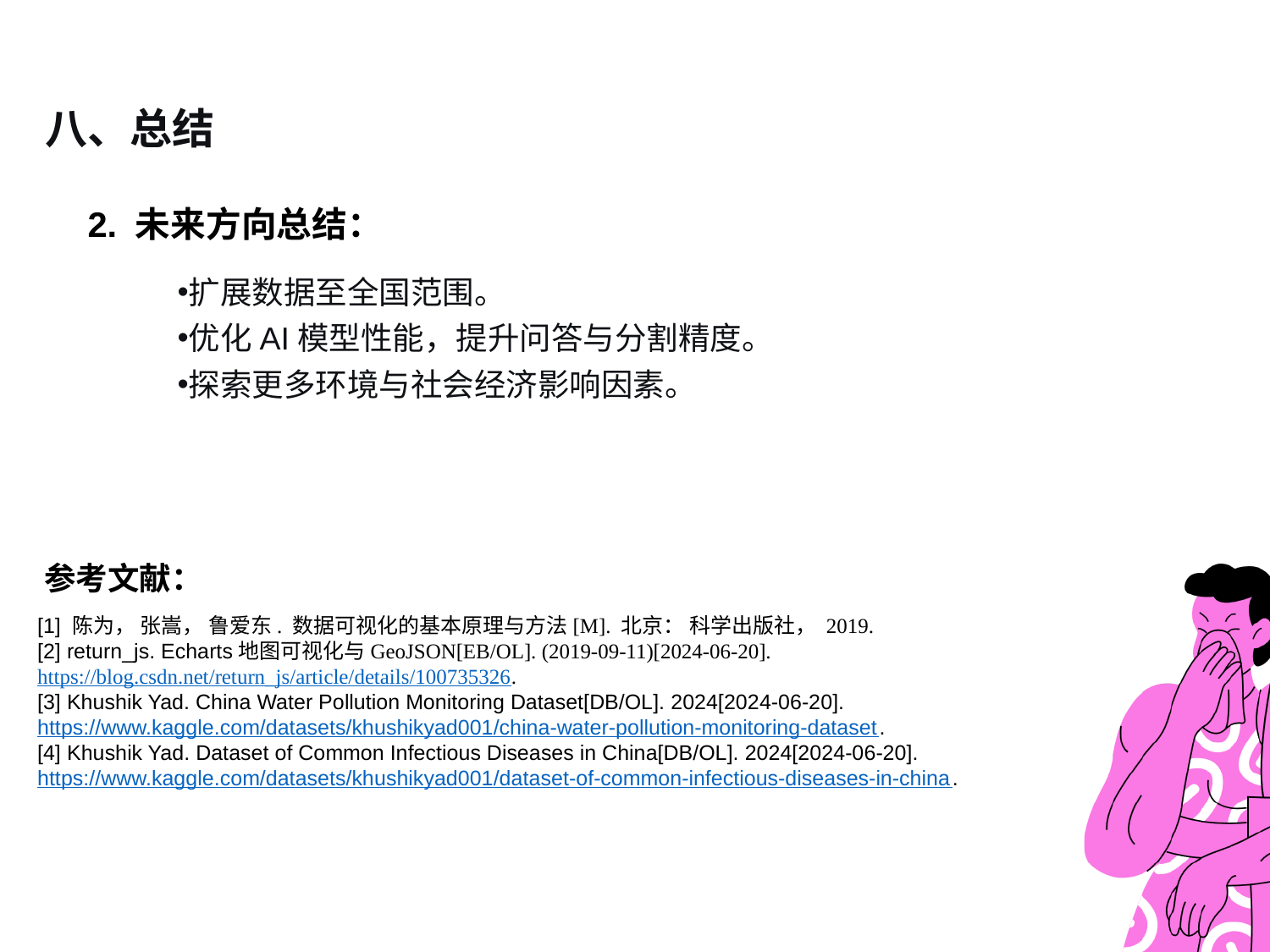

八、总结
# 2. 未来方向总结：
扩展数据至全国范围。
优化AI模型性能，提升问答与分割精度。
探索更多环境与社会经济影响因素。
参考文献：

[1] 陈为， 张嵩， 鲁爱东. 数据可视化的基本原理与方法[M]. 北京： 科学出版社， 2019.
[2] return_js. Echarts地图可视化与GeoJSON[EB/OL]. (2019-09-11)[2024-06-20]. https://blog.csdn.net/return_js/article/details/100735326.
[3] Khushik Yad. China Water Pollution Monitoring Dataset[DB/OL]. 2024[2024-06-20]. https://www.kaggle.com/datasets/khushikyad001/china-water-pollution-monitoring-dataset.
[4] Khushik Yad. Dataset of Common Infectious Diseases in China[DB/OL]. 2024[2024-06-20]. https://www.kaggle.com/datasets/khushikyad001/dataset-of-common-infectious-diseases-in-china.